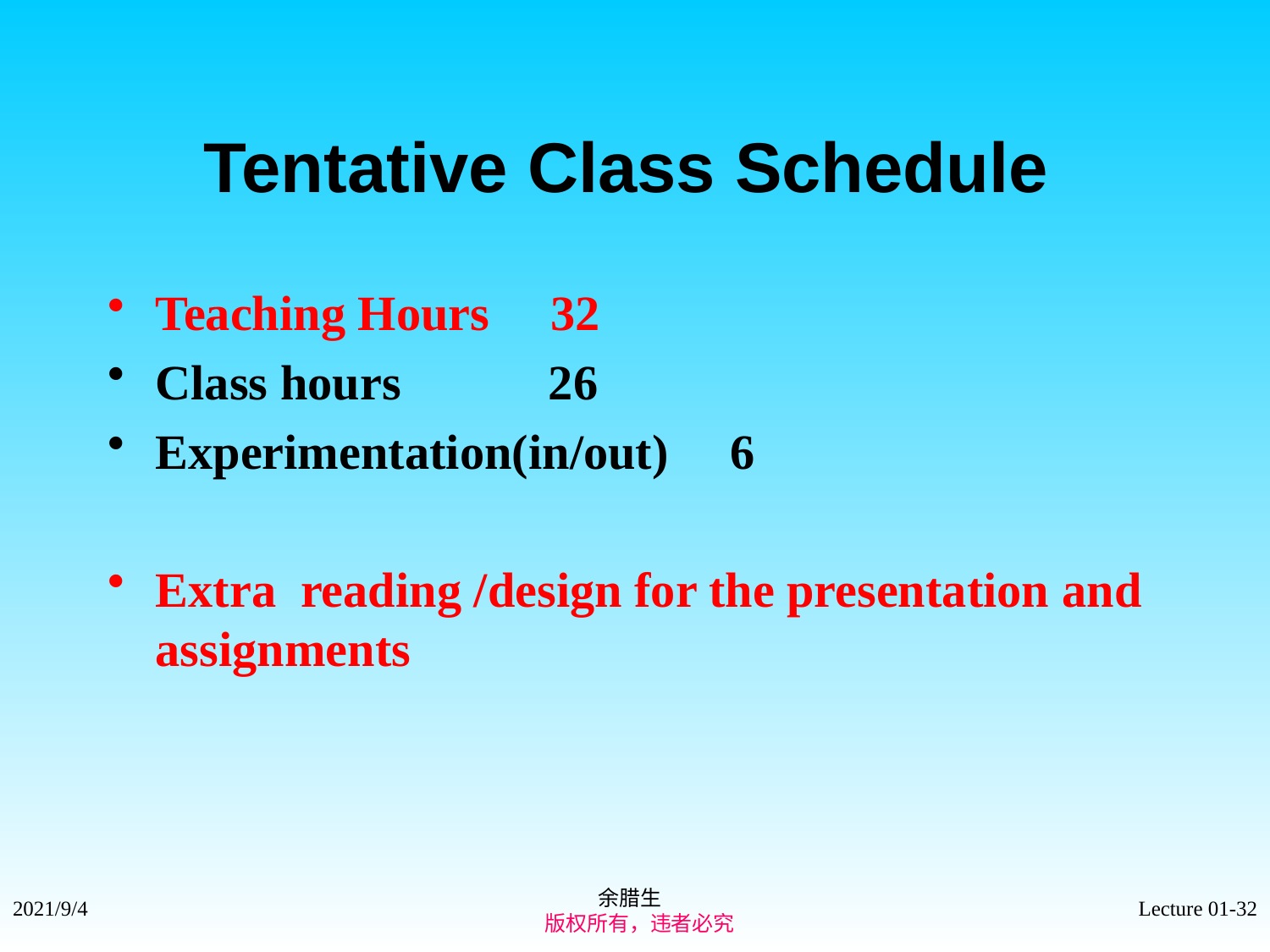

# Tentative Class Schedule
Teaching Hours     32
Class hours            26
Experimentation(in/out)     6

Extra  reading /design for the presentation and assignments
余腊生
 版权所有，违者必究
2021/9/4
Lecture 01-32